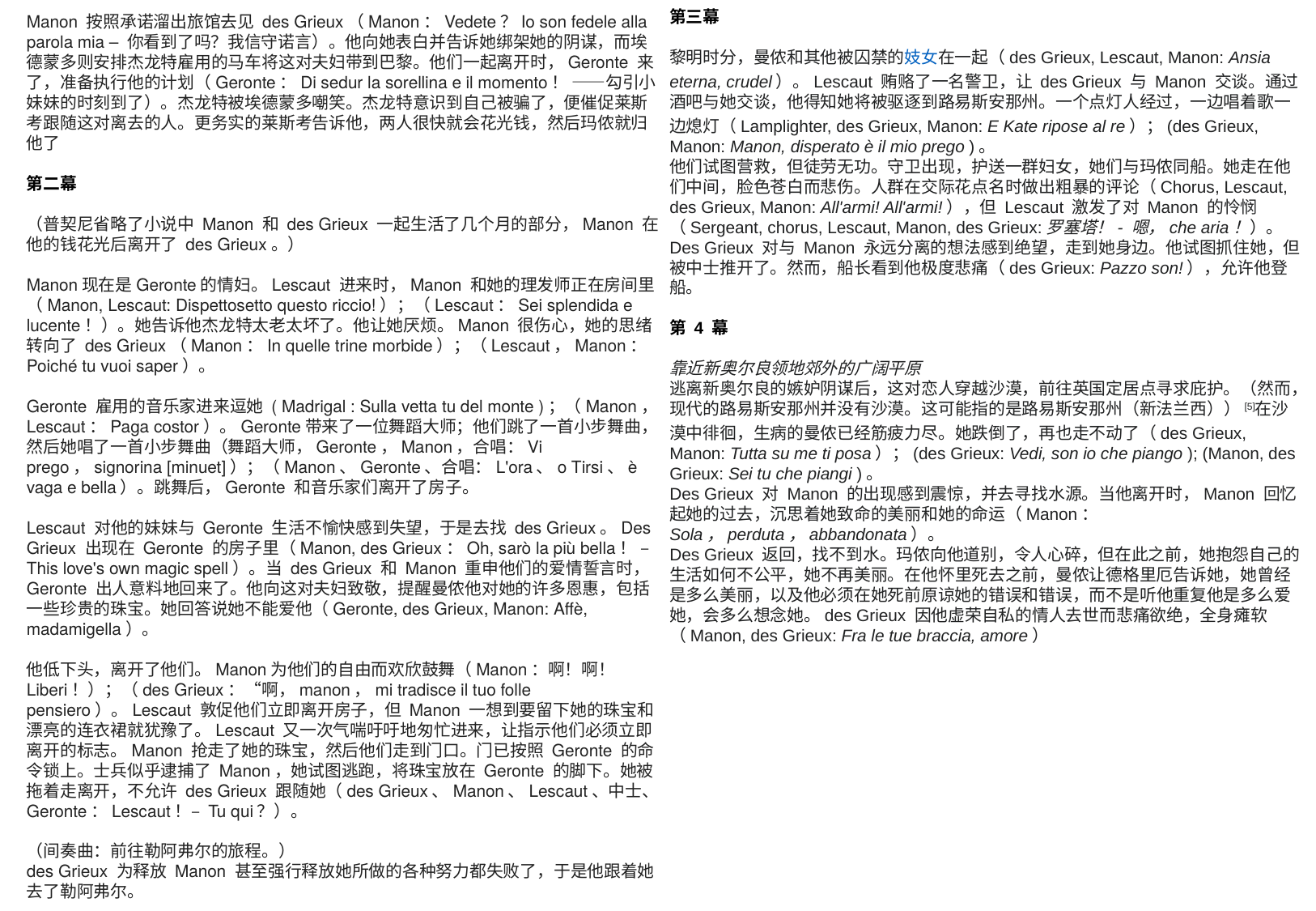

第三幕

黎明时分，曼侬和其他被囚禁的妓女在一起（des Grieux, Lescaut, Manon: Ansia eterna, crudel）。Lescaut 贿赂了一名警卫，让 des Grieux 与 Manon 交谈。通过酒吧与她交谈，他得知她将被驱逐到路易斯安那州。一个点灯人经过，一边唱着歌一边熄灯（Lamplighter, des Grieux, Manon: E Kate ripose al re）；(des Grieux, Manon: Manon, disperato è il mio prego )。
他们试图营救，但徒劳无功。守卫出现，护送一群妇女，她们与玛侬同船。她走在他们中间，脸色苍白而悲伤。人群在交际花点名时做出粗暴的评论（Chorus, Lescaut, des Grieux, Manon: All'armi! All'armi!），但 Lescaut 激发了对 Manon 的怜悯（Sergeant, chorus, Lescaut, Manon, des Grieux:罗塞塔！- 嗯，che aria！）。
Des Grieux 对与 Manon 永远分离的想法感到绝望，走到她身边。他试图抓住她，但被中士推开了。然而，船长看到他极度悲痛（des Grieux: Pazzo son!），允许他登船。

第 4 幕

靠近新奥尔良领地郊外的广阔平原
逃离新奥尔良的嫉妒阴谋后，这对恋人穿越沙漠，前往英国定居点寻求庇护。（然而，现代的路易斯安那州并没有沙漠。这可能指的是路易斯安那州（新法兰西））[5]在沙漠中徘徊，生病的曼侬已经筋疲力尽。她跌倒了，再也走不动了（des Grieux, Manon: Tutta su me ti posa）；(des Grieux: Vedi, son io che piango ); (Manon, des Grieux: Sei tu che piangi )。
Des Grieux 对 Manon 的出现感到震惊，并去寻找水源。当他离开时，Manon 回忆起她的过去，沉思着她致命的美丽和她的命运（Manon：Sola，perduta，abbandonata）。
Des Grieux 返回，找不到水。玛侬向他道别，令人心碎，但在此之前，她抱怨自己的生活如何不公平，她不再美丽。在他怀里死去之前，曼侬让德格里厄告诉她，她曾经是多么美丽，以及他必须在她死前原谅她的错误和错误，而不是听他重复他是多么爱她，会多么想念她。des Grieux 因他虚荣自私的情人去世而悲痛欲绝，全身瘫软（Manon, des Grieux: Fra le tue braccia, amore）

Manon 按照承诺溜出旅馆去见 des Grieux（Manon：Vedete？Io son fedele alla parola mia – 你看到了吗？我信守诺言）。他向她表白并告诉她绑架她的阴谋，而埃德蒙多则安排杰龙特雇用的马车将这对夫妇带到巴黎。他们一起离开时，Geronte 来了，准备执行他的计划（Geronte：Di sedur la sorellina e il momento！ ——勾引小妹妹的时刻到了）。杰龙特被埃德蒙多嘲笑。杰龙特意识到自己被骗了，便催促莱斯考跟随这对离去的人。更务实的莱斯考告诉他，两人很快就会花光钱，然后玛侬就归他了

第二幕

（普契尼省略了小说中 Manon 和 des Grieux 一起生活了几个月的部分，Manon 在他的钱花光后离开了 des Grieux。）

Manon现在是Geronte的情妇。Lescaut 进来时，Manon 和她的理发师正在房间里（Manon, Lescaut: Dispettosetto questo riccio!）；（Lescaut：Sei splendida e lucente！）。她告诉他杰龙特太老太坏了。他让她厌烦。Manon 很伤心，她的思绪转向了 des Grieux（Manon：In quelle trine morbide）；（Lescaut，Manon：Poiché tu vuoi saper）。

Geronte 雇用的音乐家进来逗她 ( Madrigal : Sulla vetta tu del monte )；（Manon，Lescaut：Paga costor）。Geronte带来了一位舞蹈大师；他们跳了一首小步舞曲，然后她唱了一首小步舞曲（舞蹈大师，Geronte，Manon，合唱：Vi prego，signorina [minuet]）；（Manon、Geronte、合唱：L'ora、o Tirsi、è vaga e bella）。跳舞后，Geronte 和音乐家们离开了房子。

Lescaut 对他的妹妹与 Geronte 生活不愉快感到失望，于是去找 des Grieux。Des Grieux 出现在 Geronte 的房子里（Manon, des Grieux：Oh, sarò la più bella！ – This love's own magic spell）。当 des Grieux 和 Manon 重申他们的爱情誓言时，Geronte 出人意料地回来了。他向这对夫妇致敬，提醒曼侬他对她的许多恩惠，包括一些珍贵的珠宝。她回答说她不能爱他（Geronte, des Grieux, Manon: Affè, madamigella）。

他低下头，离开了他们。Manon为他们的自由而欢欣鼓舞（Manon：啊！啊！Liberi！）；（des Grieux：“啊，manon，mi tradisce il tuo folle pensiero）。Lescaut 敦促他们立即离开房子，但 Manon 一想到要留下她的珠宝和漂亮的连衣裙就犹豫了。Lescaut 又一次气喘吁吁地匆忙进来，让指示他们必须立即离开的标志。Manon 抢走了她的珠宝，然后他们走到门口。门已按照 Geronte 的命令锁上。士兵似乎逮捕了 Manon，她试图逃跑，将珠宝放在 Geronte 的脚下。她被拖着走离开，不允许 des Grieux 跟随她（des Grieux、Manon、Lescaut、中士、Geronte：Lescaut！– Tu qui？）。

（间奏曲：前往勒阿弗尔的旅程。）
des Grieux 为释放 Manon 甚至强行释放她所做的各种努力都失败了，于是他跟着她去了勒阿弗尔。